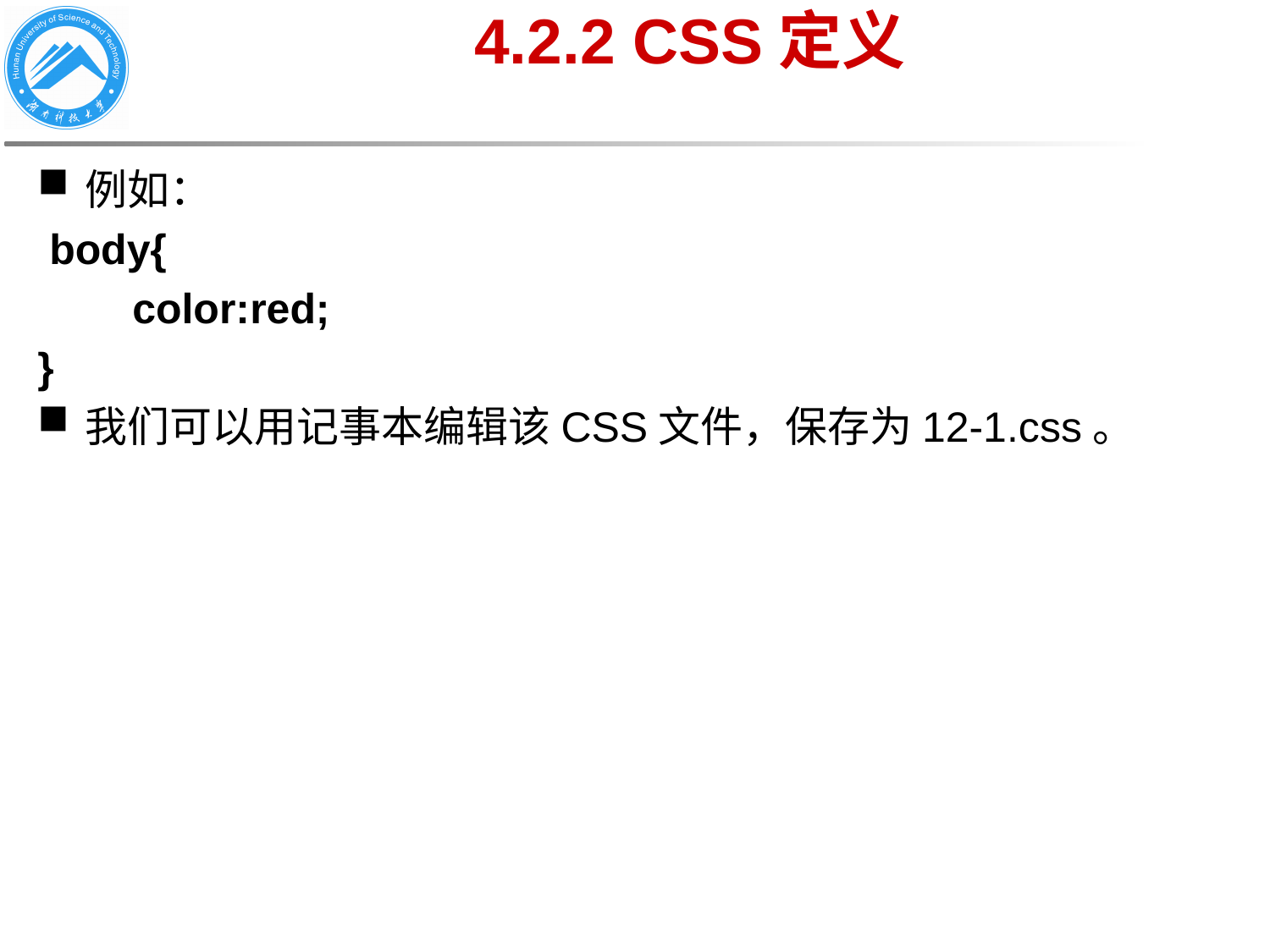

# 4.2.2 CSS定义
例如：
 body{
        color:red;
}
我们可以用记事本编辑该CSS文件，保存为12-1.css。